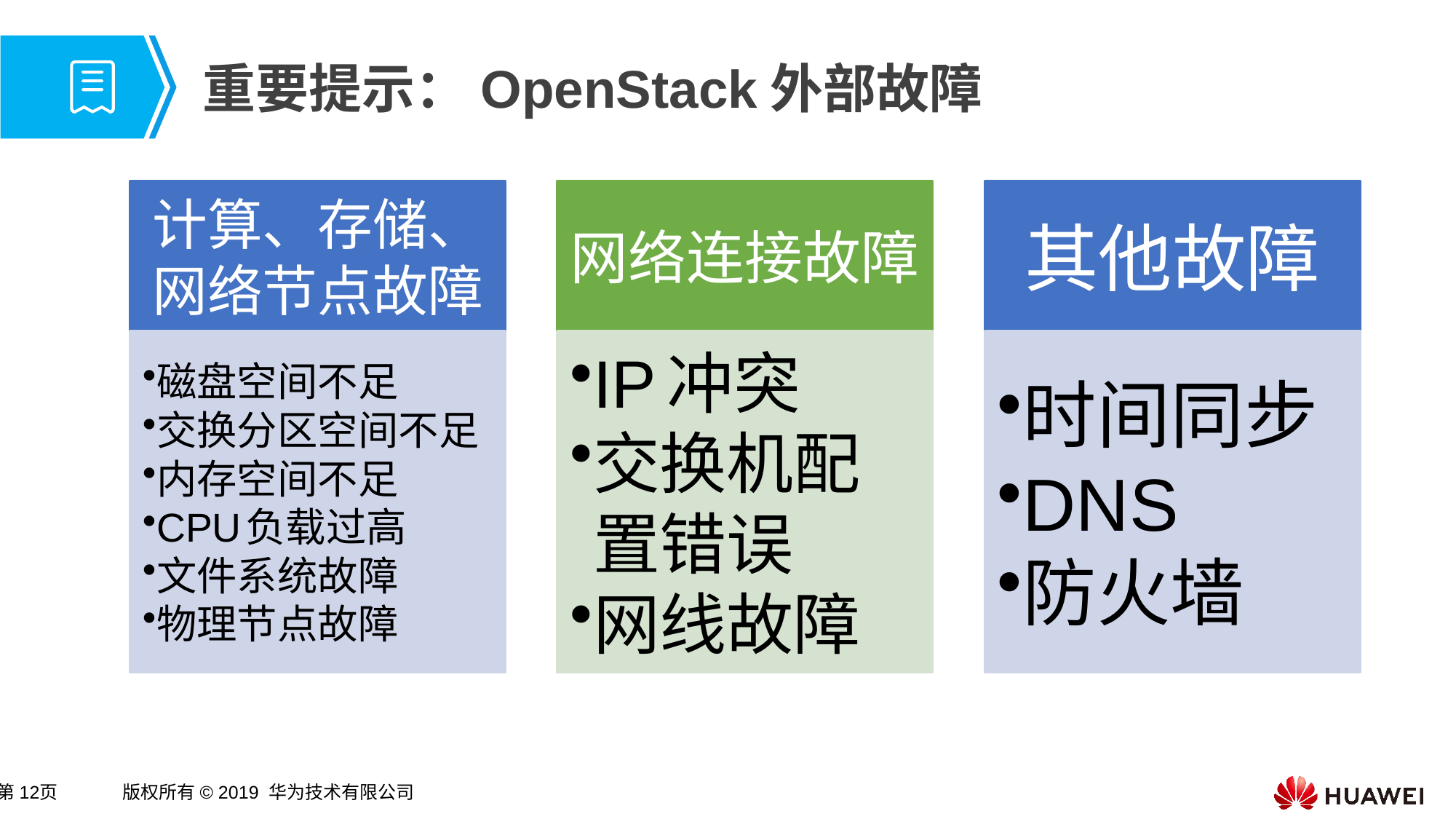

# 重要提示：OpenStack外部故障
计算、存储、网络节点故障
磁盘空间不足
交换分区空间不足
内存空间不足
CPU负载过高
文件系统故障
物理节点故障
网络连接故障
IP冲突
交换机配置错误
网线故障
其他故障
时间同步
DNS
防火墙